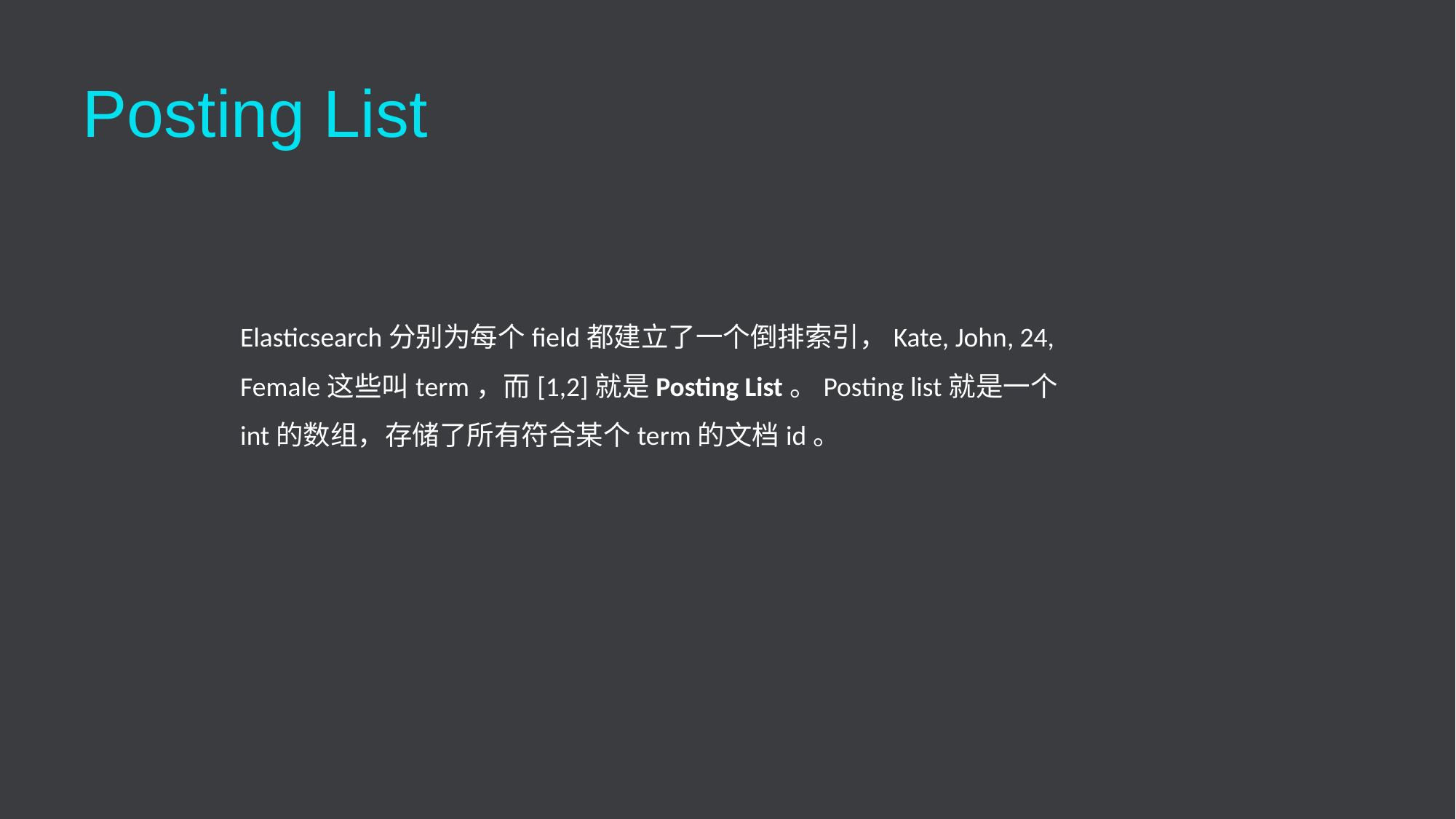

# Posting List
Elasticsearch分别为每个field都建立了一个倒排索引，Kate, John, 24, Female这些叫term，而[1,2]就是Posting List。Posting list就是一个int的数组，存储了所有符合某个term的文档id。